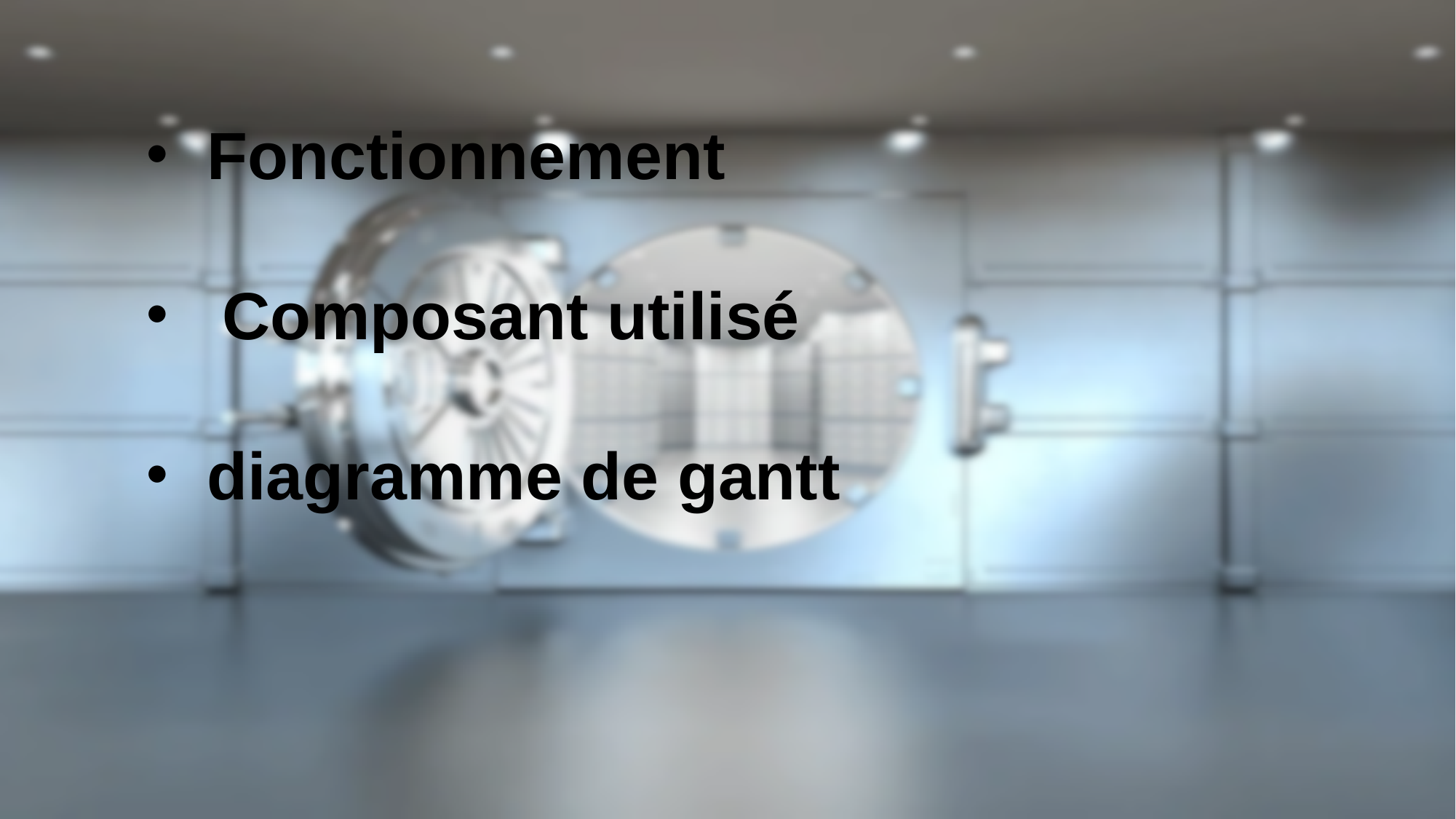

・Fonctionnement
・ Composant utilisé
・diagramme de gantt